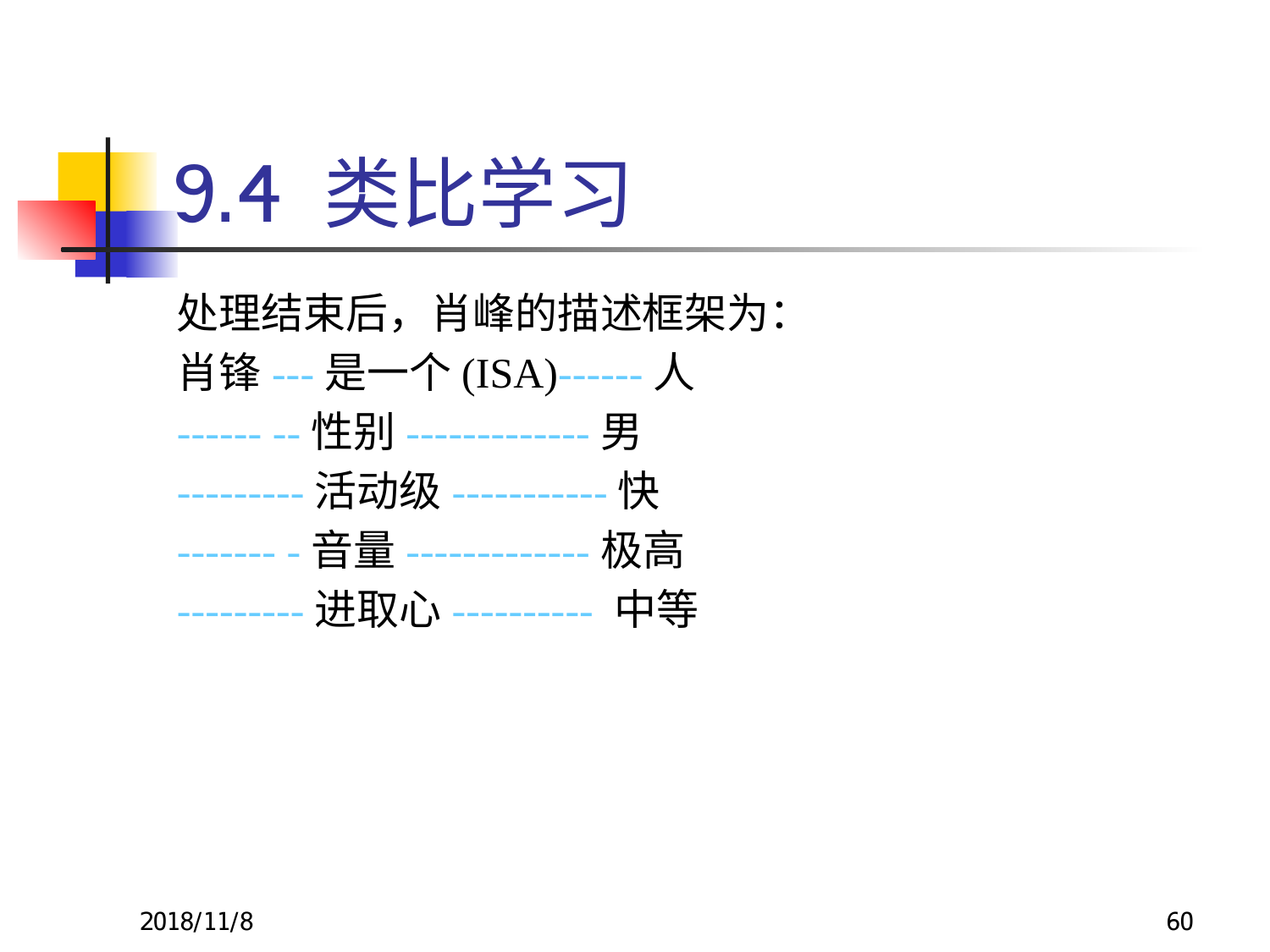

# 9.4 类比学习
处理结束后，肖峰的描述框架为：
肖锋---是一个(ISA)------人
------ --性别-------------男
---------活动级-----------快
------- -音量-------------极高
---------进取心---------- 中等
2018/11/8
60